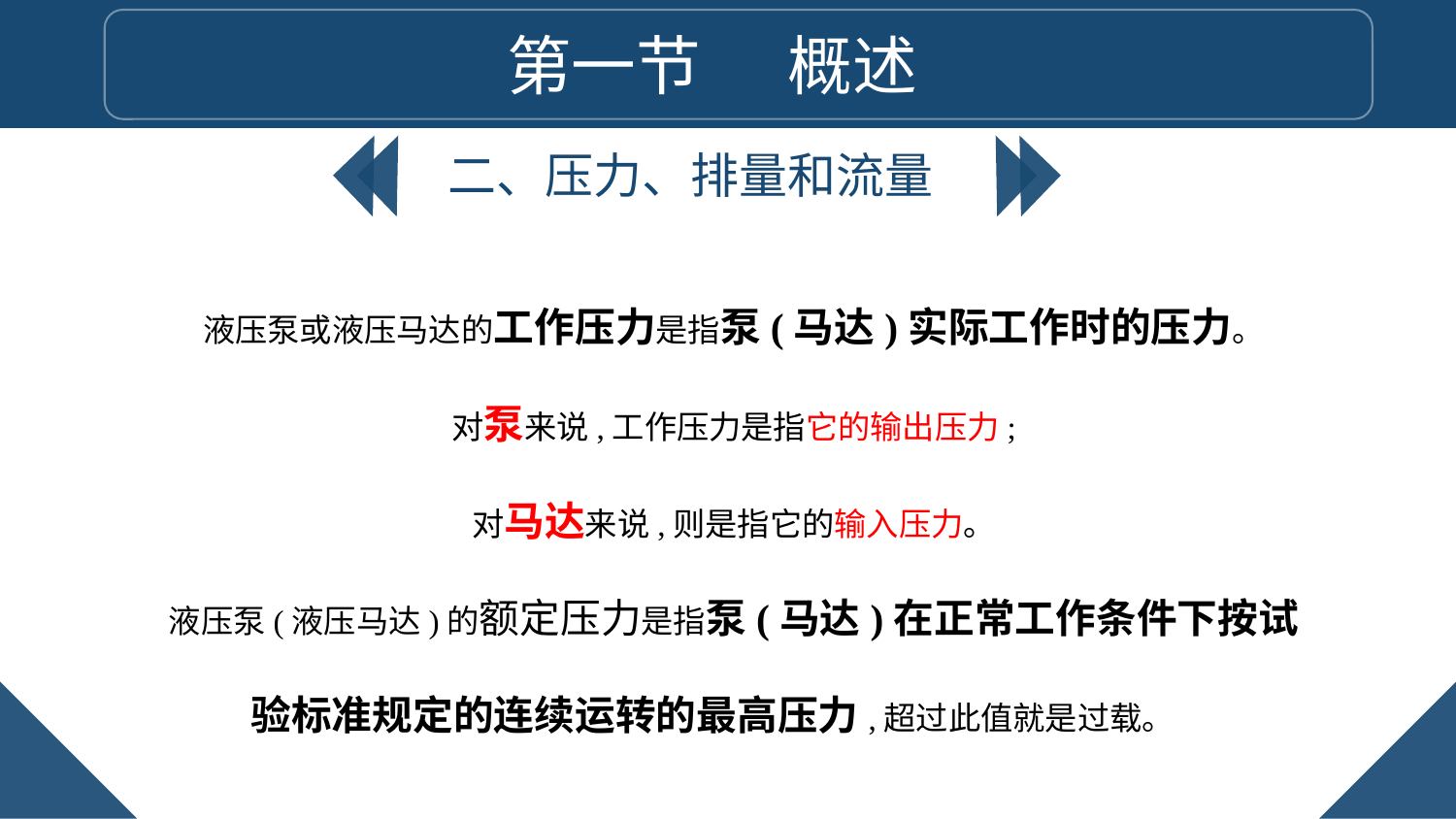

第一节      概述
二、压力、排量和流量

液压泵或液压马达的工作压力是指泵(马达)实际工作时的压力。
对泵来说,工作压力是指它的输出压力;
对马达来说,则是指它的输入压力。
液压泵(液压马达)的额定压力是指泵(马达)在正常工作条件下按试验标准规定的连续运转的最高压力,超过此值就是过载。